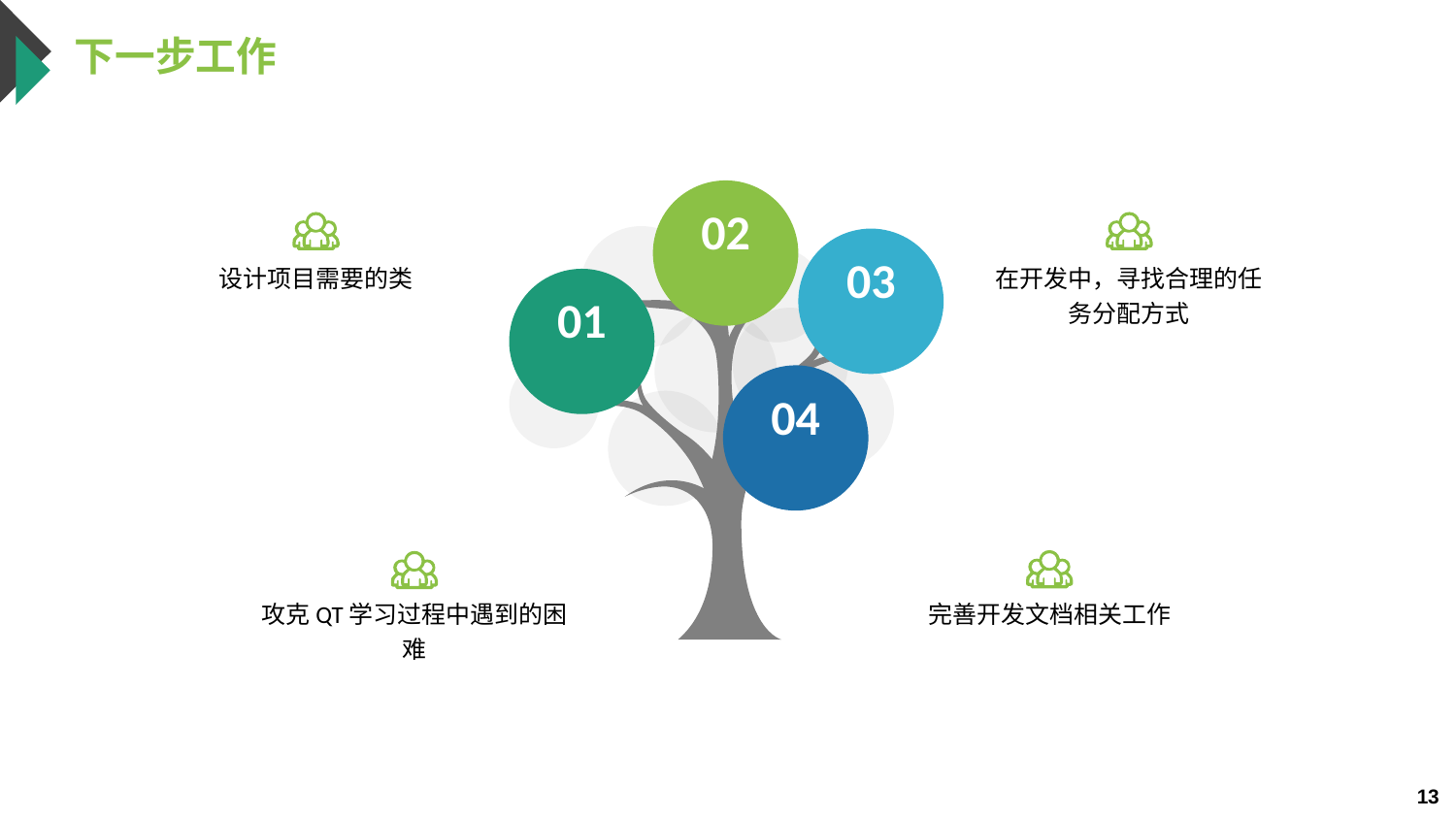

下一步工作

02

03

设计项目需要的类
在开发中，寻找合理的任务分配方式
01

04

攻克QT学习过程中遇到的困难
完善开发文档相关工作
13